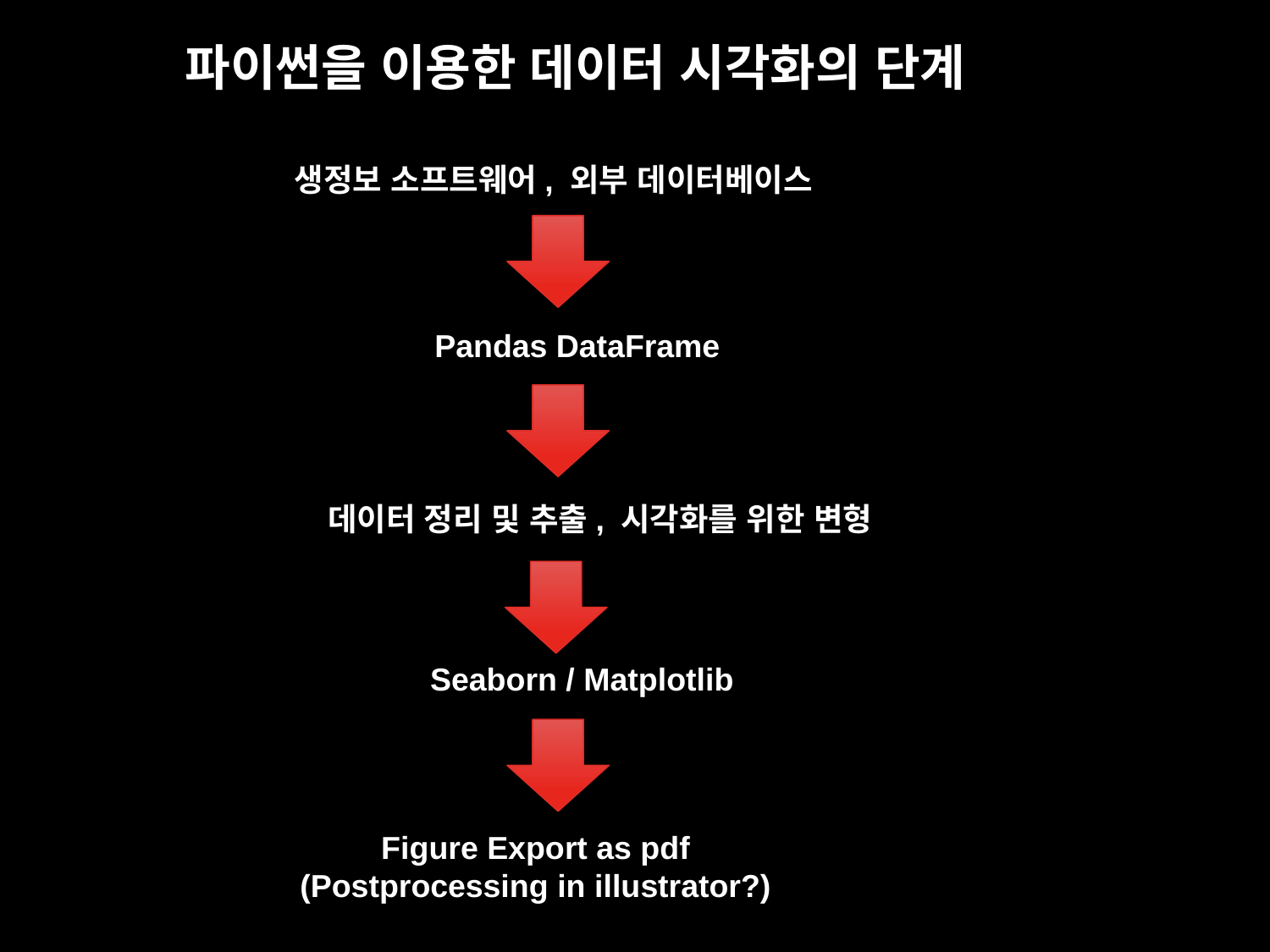

파이썬을 이용한 데이터 시각화의 단계
생정보 소프트웨어, 외부 데이터베이스

Pandas DataFrame

데이터 정리 및 추출, 시각화를 위한 변형

Seaborn / Matplotlib

Figure Export as pdf
(Postprocessing in illustrator?)